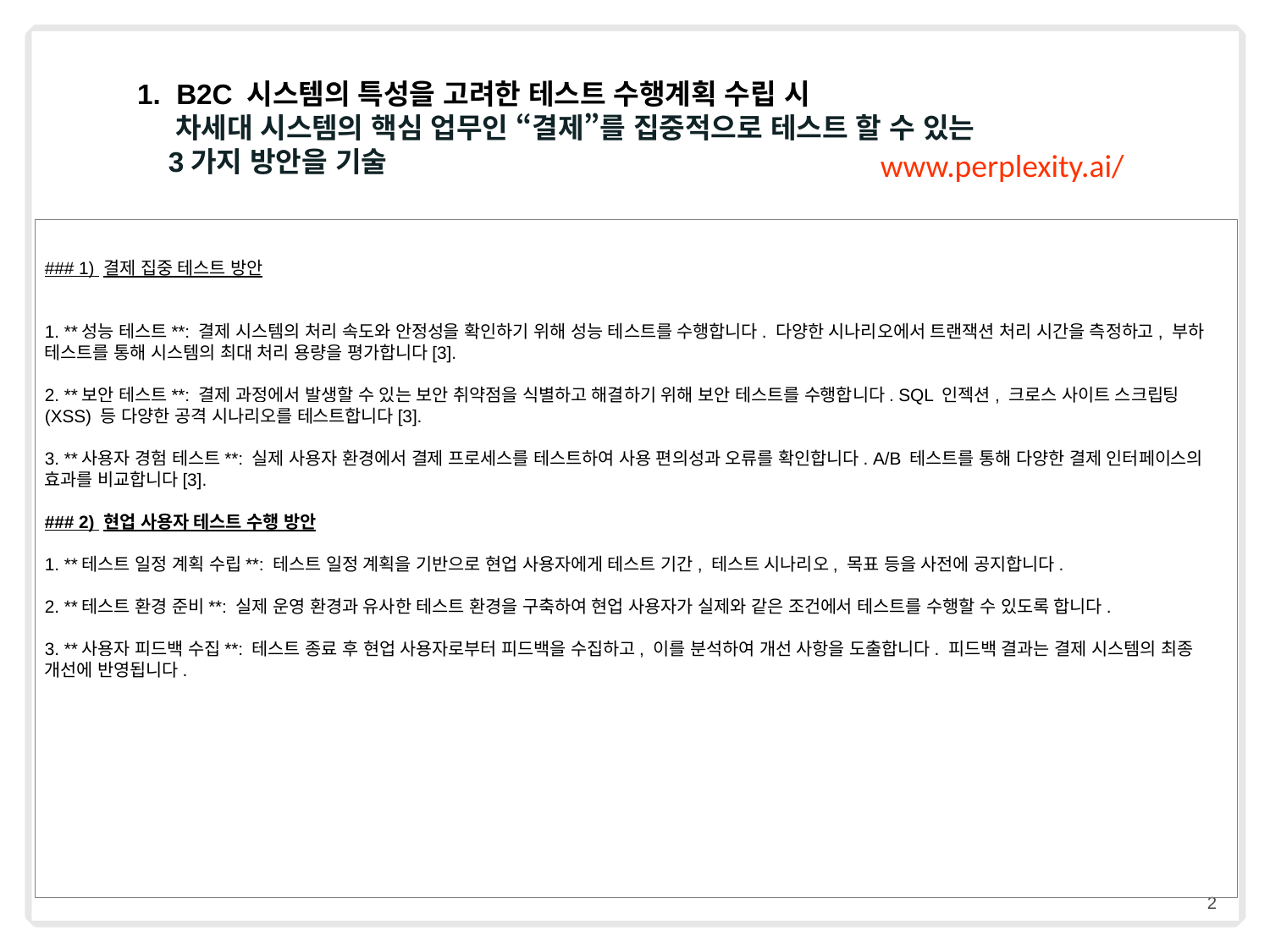

1.  B2C 시스템의 특성을 고려한 테스트 수행계획 수립 시
    차세대 시스템의 핵심 업무인 “결제”를 집중적으로 테스트 할 수 있는
    3가지 방안을 기술
www.perplexity.ai/

### 1) 결제 집중 테스트 방안
​

1. **성능 테스트**: 결제 시스템의 처리 속도와 안정성을 확인하기 위해 성능 테스트를 수행합니다. 다양한 시나리오에서 트랜잭션 처리 시간을 측정하고, 부하 테스트를 통해 시스템의 최대 처리 용량을 평가합니다[3].
​
2. **보안 테스트**: 결제 과정에서 발생할 수 있는 보안 취약점을 식별하고 해결하기 위해 보안 테스트를 수행합니다. SQL 인젝션, 크로스 사이트 스크립팅(XSS) 등 다양한 공격 시나리오를 테스트합니다[3].
​
3. **사용자 경험 테스트**: 실제 사용자 환경에서 결제 프로세스를 테스트하여 사용 편의성과 오류를 확인합니다. A/B 테스트를 통해 다양한 결제 인터페이스의 효과를 비교합니다[3].
​
### 2) 현업 사용자 테스트 수행 방안
​
1. **테스트 일정 계획 수립**: 테스트 일정 계획을 기반으로 현업 사용자에게 테스트 기간, 테스트 시나리오, 목표 등을 사전에 공지합니다.
​
2. **테스트 환경 준비**: 실제 운영 환경과 유사한 테스트 환경을 구축하여 현업 사용자가 실제와 같은 조건에서 테스트를 수행할 수 있도록 합니다.
​
3. **사용자 피드백 수집**: 테스트 종료 후 현업 사용자로부터 피드백을 수집하고, 이를 분석하여 개선 사항을 도출합니다. 피드백 결과는 결제 시스템의 최종 개선에 반영됩니다.